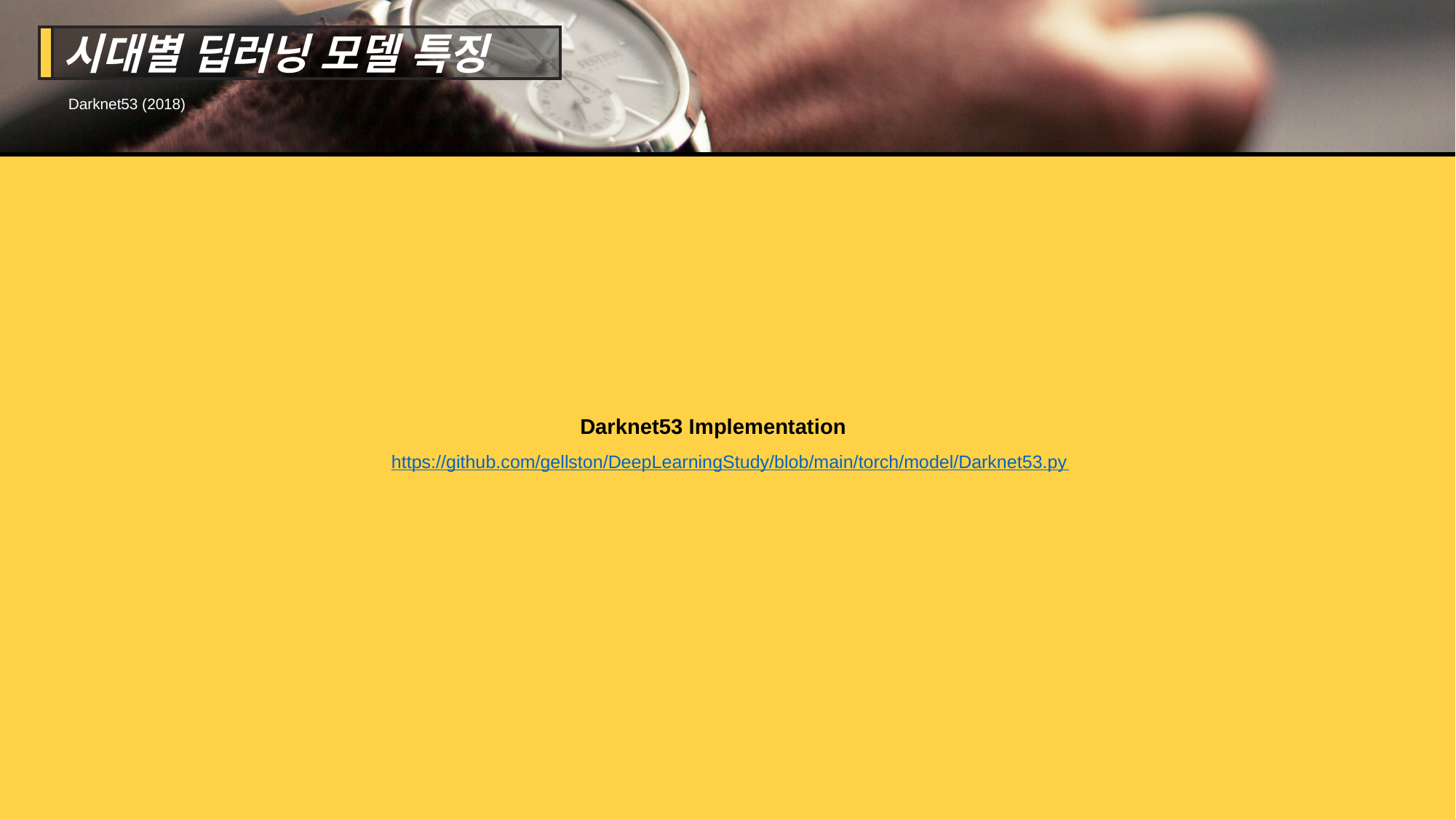

시대별 딥러닝 모델 특징
Darknet53 (2018)
Darknet53 Implementation
https://github.com/gellston/DeepLearningStudy/blob/main/torch/model/Darknet53.py